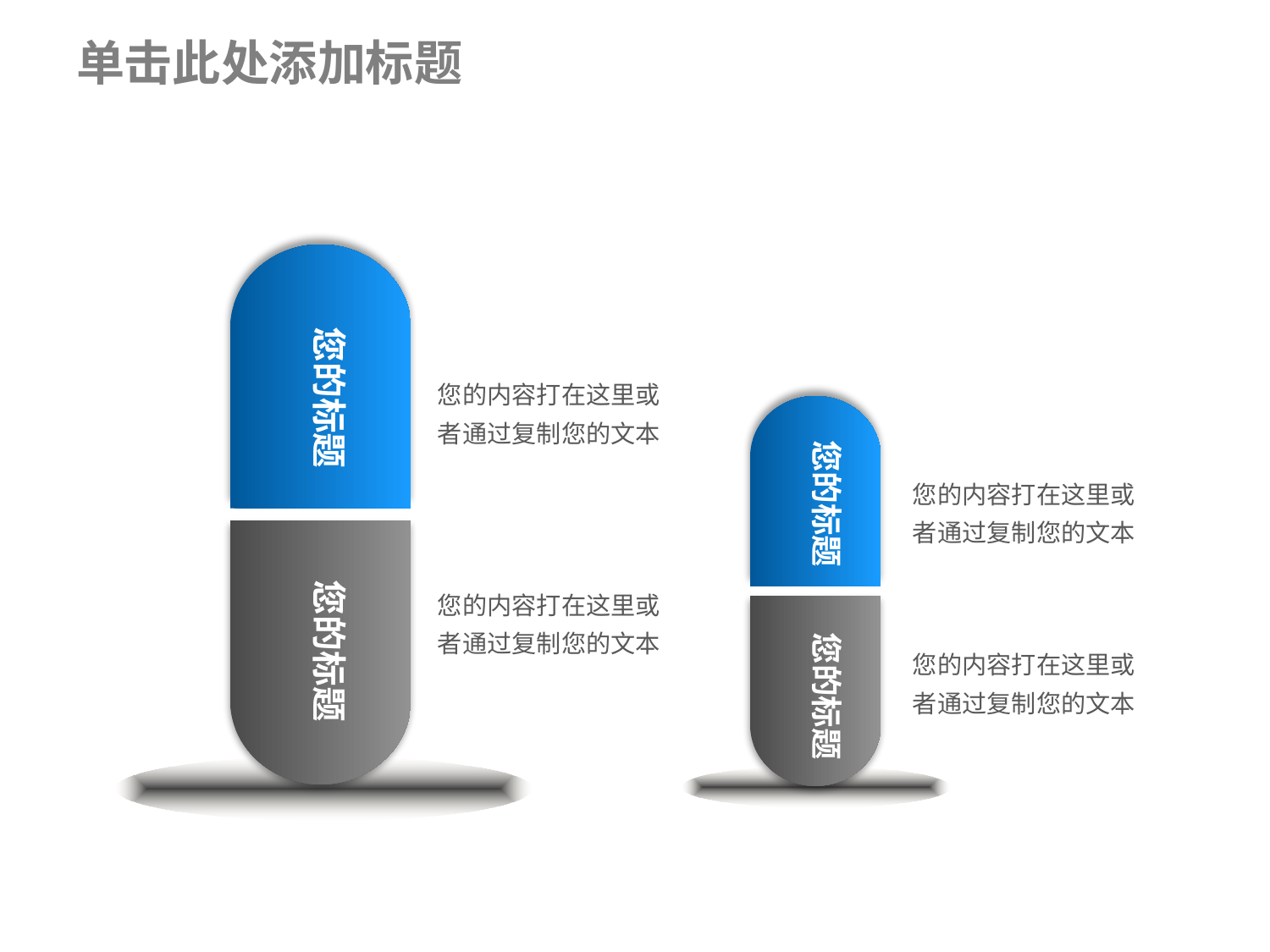

# 单击此处添加标题

您的标题
您的内容打在这里或者通过复制您的文本

您的标题
您的内容打在这里或者通过复制您的文本
您的标题
您的内容打在这里或者通过复制您的文本
您的标题
您的内容打在这里或者通过复制您的文本